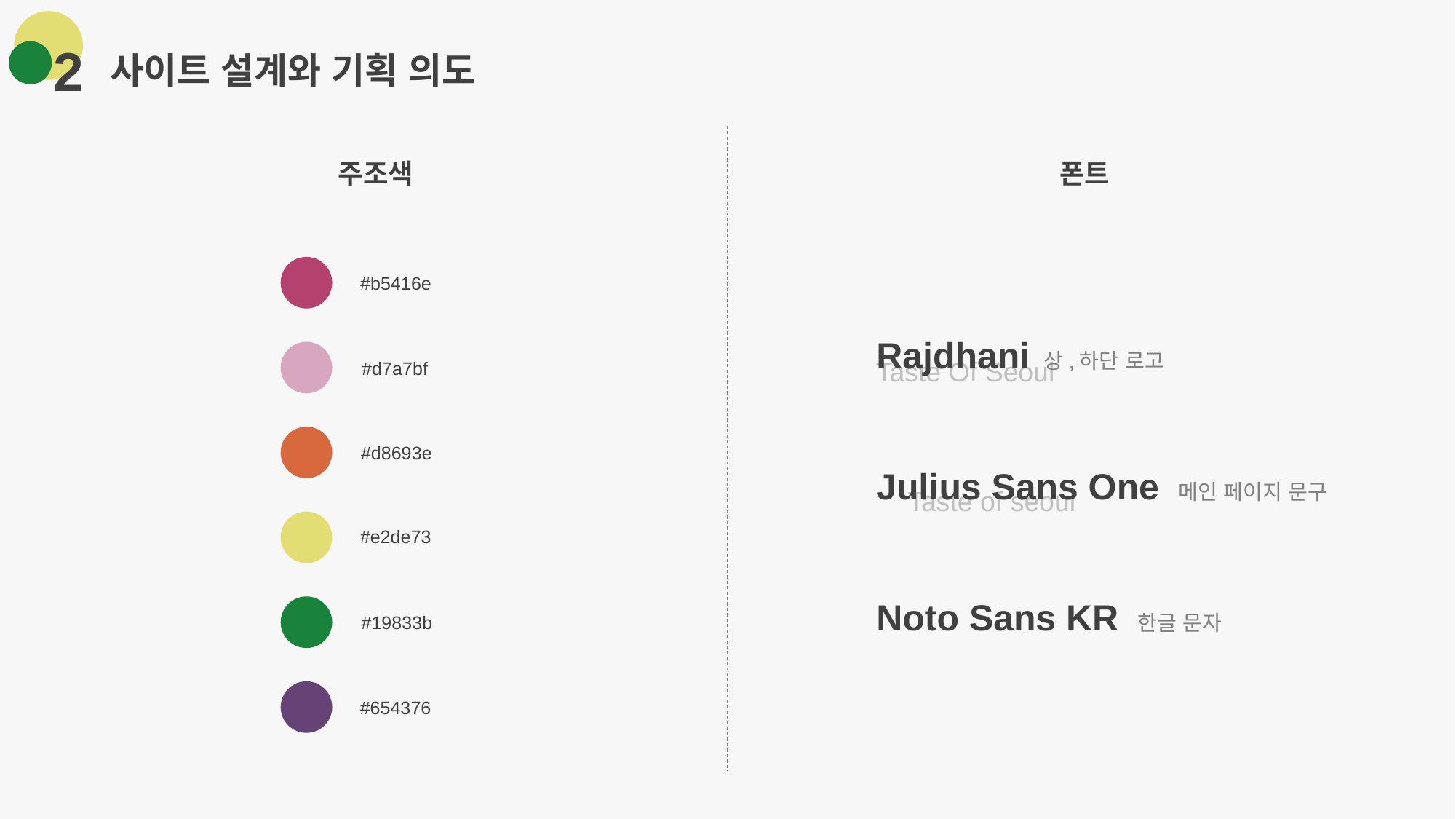

2

사이트 설계와 기획 의도
주조색
폰트
Rajdhani 상,하단 로고
Julius Sans One 메인 페이지 문구
Noto Sans KR 한글 문자

#b5416e

Taste Of Seoul
#d7a7bf

#d8693e
Taste of seoul

#e2de73

#19833b

#654376